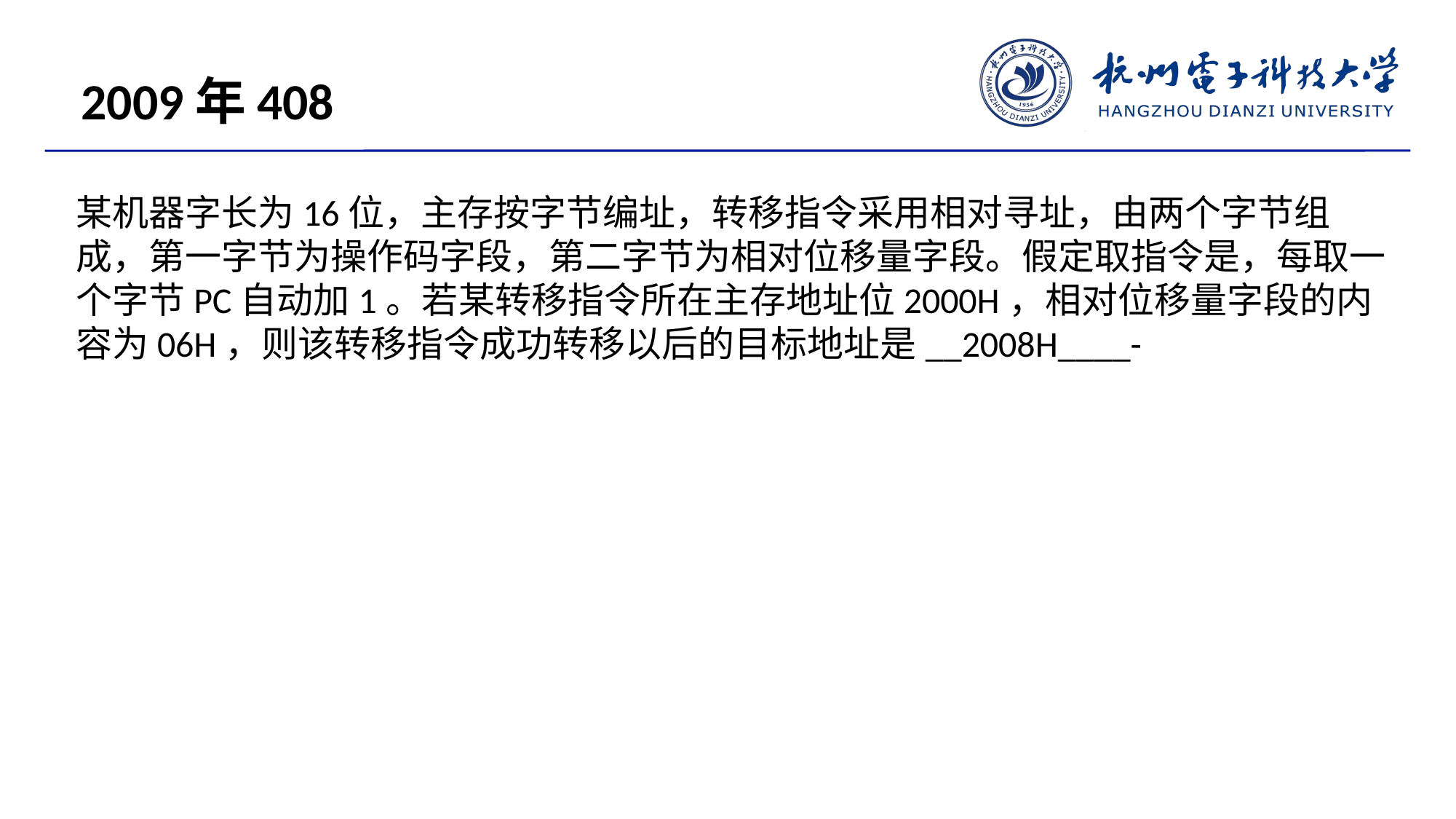

2009年408
某机器字长为16位，主存按字节编址，转移指令采用相对寻址，由两个字节组成，第一字节为操作码字段，第二字节为相对位移量字段。假定取指令是，每取一个字节PC自动加1。若某转移指令所在主存地址位2000H，相对位移量字段的内容为06H，则该转移指令成功转移以后的目标地址是__2008H____-